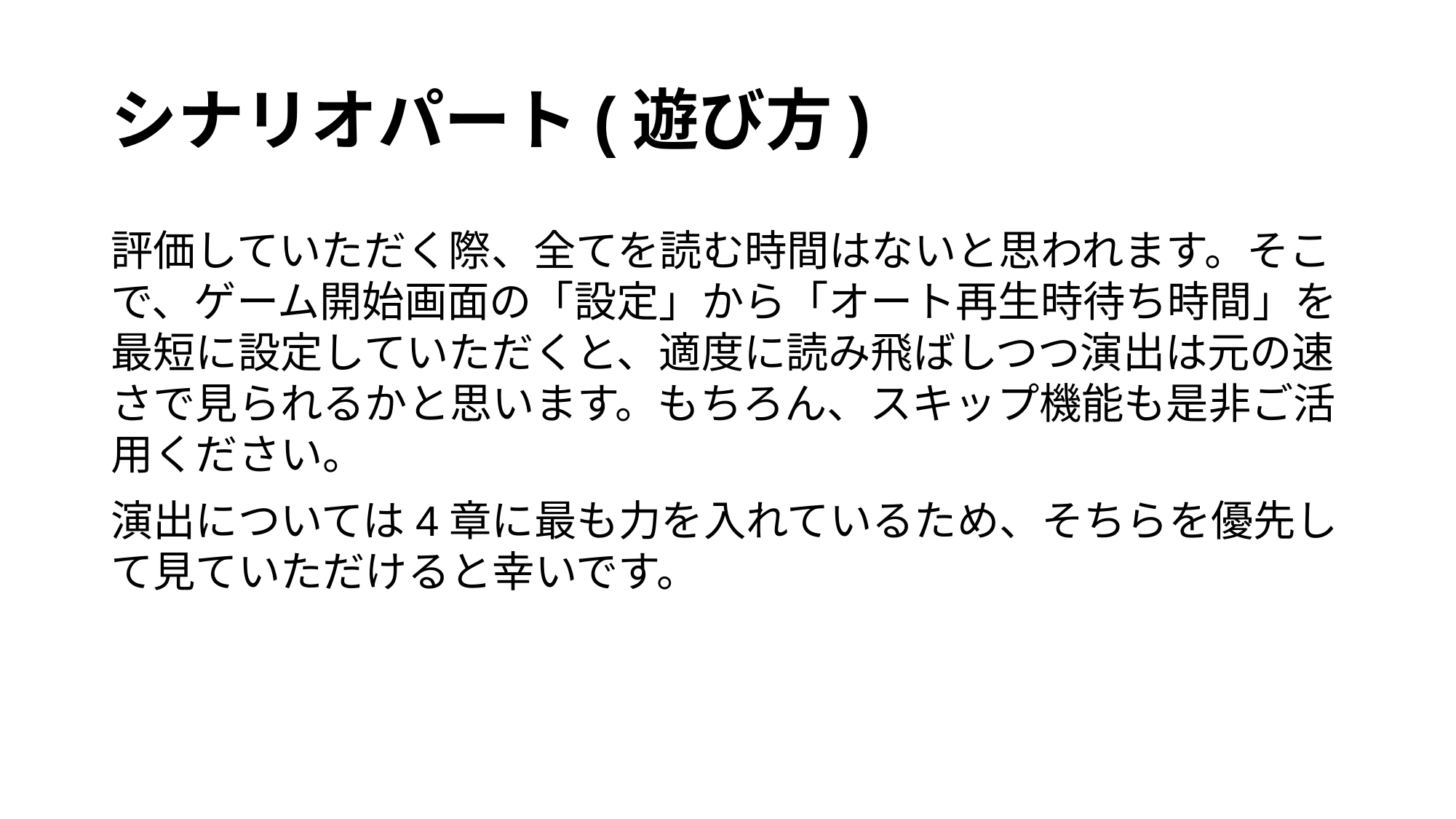

# シナリオパート(遊び方)
評価していただく際、全てを読む時間はないと思われます。そこで、ゲーム開始画面の「設定」から「オート再生時待ち時間」を最短に設定していただくと、適度に読み飛ばしつつ演出は元の速さで見られるかと思います。もちろん、スキップ機能も是非ご活用ください。
演出については4章に最も力を入れているため、そちらを優先して見ていただけると幸いです。